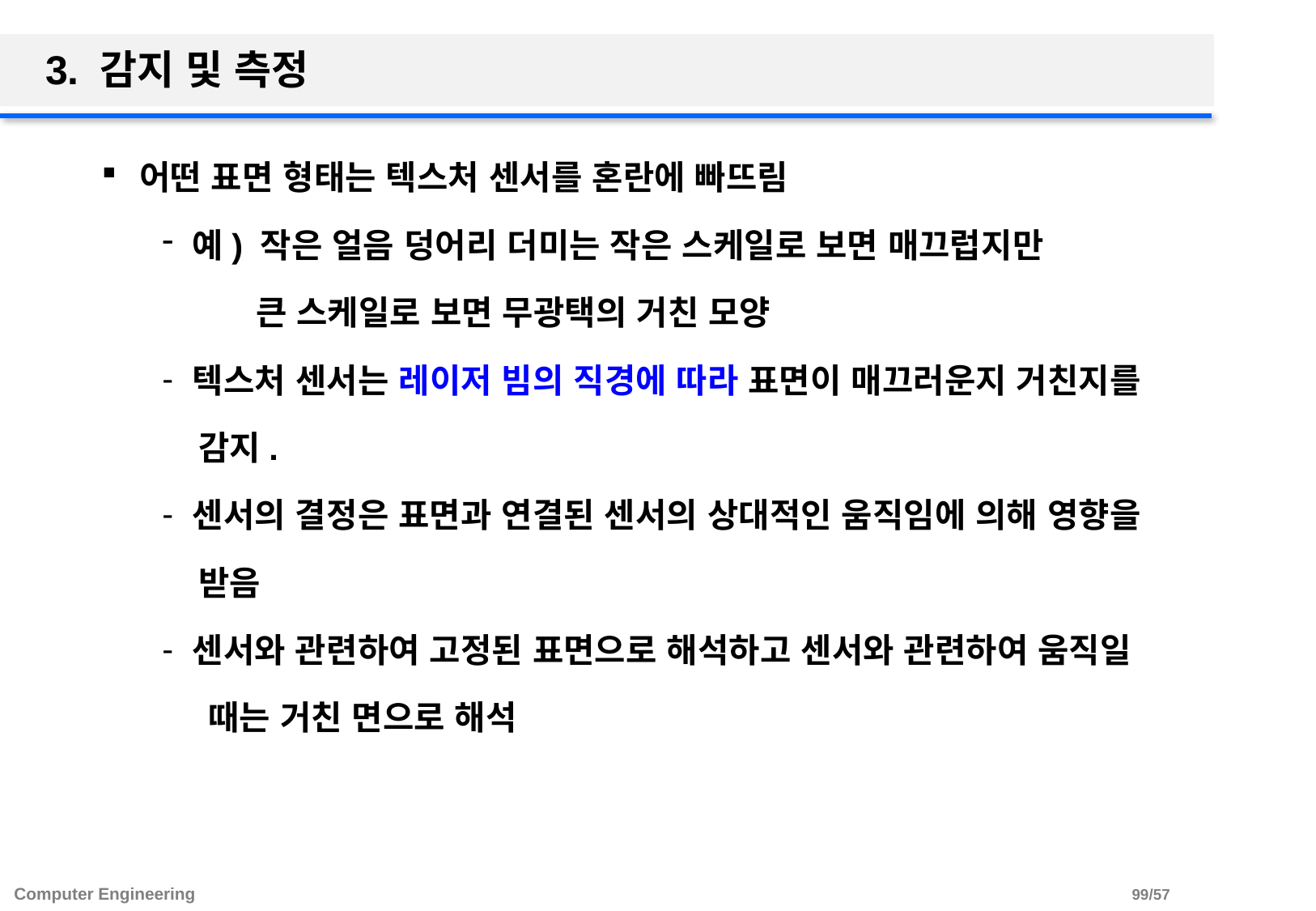

# 3. 감지 및 측정
어떤 표면 형태는 텍스처 센서를 혼란에 빠뜨림
예) 작은 얼음 덩어리 더미는 작은 스케일로 보면 매끄럽지만
         큰 스케일로 보면 무광택의 거친 모양
텍스처 센서는 레이저 빔의 직경에 따라 표면이 매끄러운지 거친지를
   감지.
센서의 결정은 표면과 연결된 센서의 상대적인 움직임에 의해 영향을
   받음
센서와 관련하여 고정된 표면으로 해석하고 센서와 관련하여 움직일
    때는 거친 면으로 해석